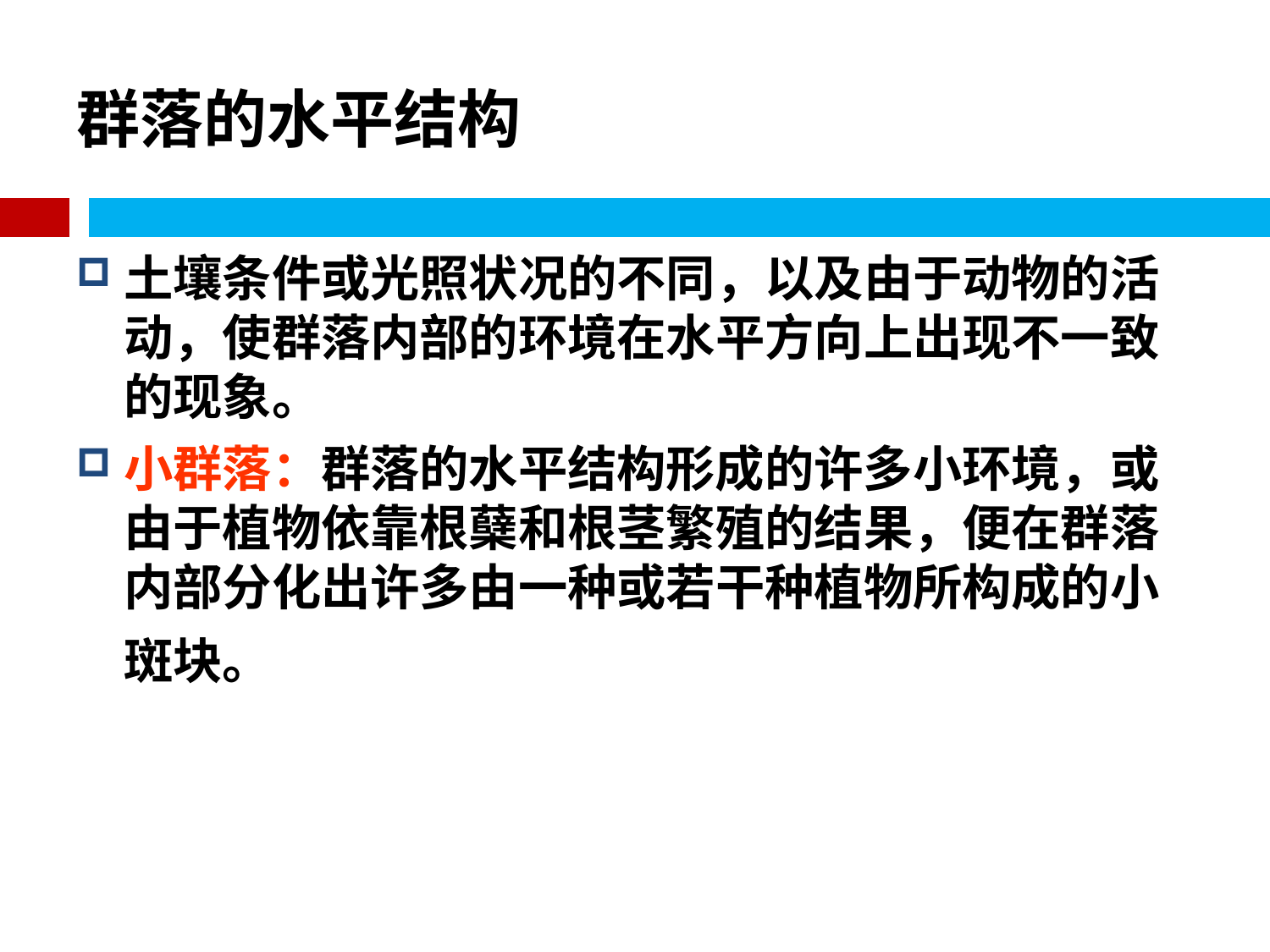

# 群落的水平结构
土壤条件或光照状况的不同，以及由于动物的活动，使群落内部的环境在水平方向上出现不一致的现象。
小群落：群落的水平结构形成的许多小环境，或由于植物依靠根蘖和根茎繁殖的结果，便在群落内部分化出许多由一种或若干种植物所构成的小斑块。